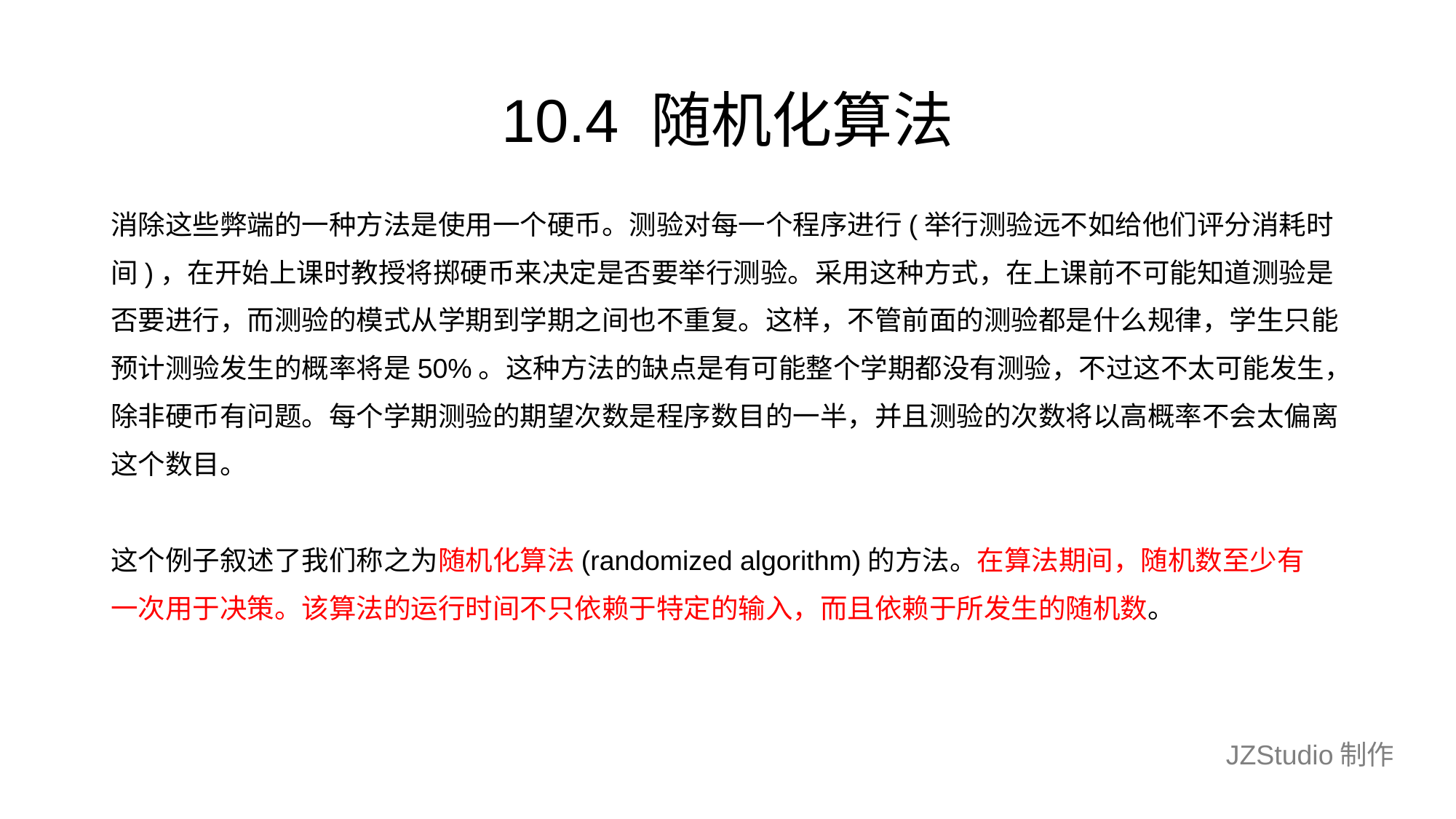

# 10.4 随机化算法
消除这些弊端的一种方法是使用一个硬币。测验对每一个程序进行(举行测验远不如给他们评分消耗时
间)，在开始上课时教授将掷硬币来决定是否要举行测验。采用这种方式，在上课前不可能知道测验是
否要进行，而测验的模式从学期到学期之间也不重复。这样，不管前面的测验都是什么规律，学生只能
预计测验发生的概率将是50%。这种方法的缺点是有可能整个学期都没有测验，不过这不太可能发生，
除非硬币有问题。每个学期测验的期望次数是程序数目的一半，并且测验的次数将以高概率不会太偏离
这个数目。

这个例子叙述了我们称之为随机化算法(randomized algorithm)的方法。在算法期间，随机数至少有
一次用于决策。该算法的运行时间不只依赖于特定的输入，而且依赖于所发生的随机数。